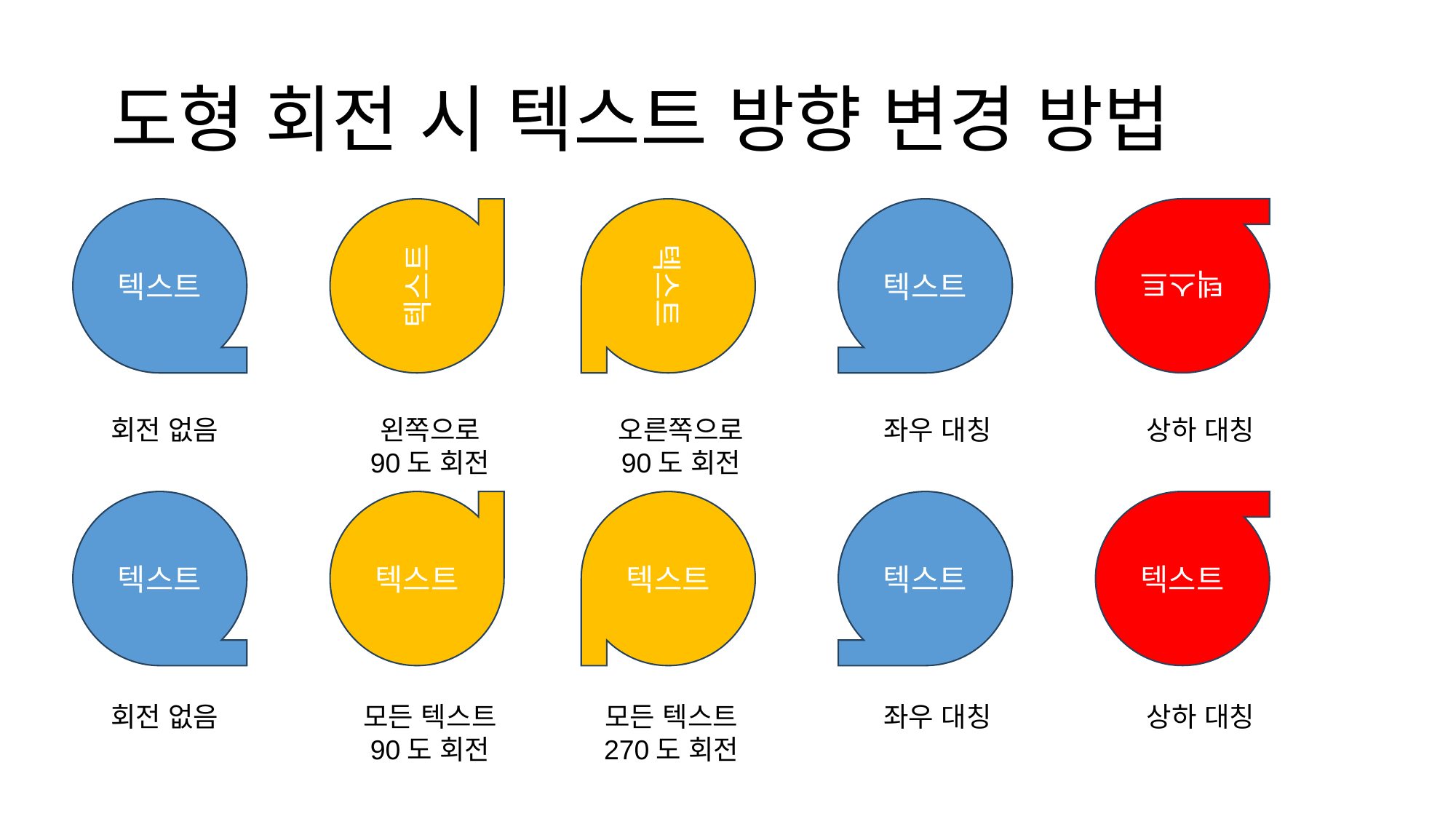

# 도형 회전 시 텍스트 방향 변경 방법
텍스트
텍스트
텍스트
텍스트
텍스트
회전 없음
왼쪽으로
90도 회전
오른쪽으로
90도 회전
좌우 대칭
상하 대칭
텍스트

텍스트
텍스트
텍스트
텍스트
회전 없음
모든 텍스트
90도 회전
모든 텍스트
270도 회전
좌우 대칭
상하 대칭